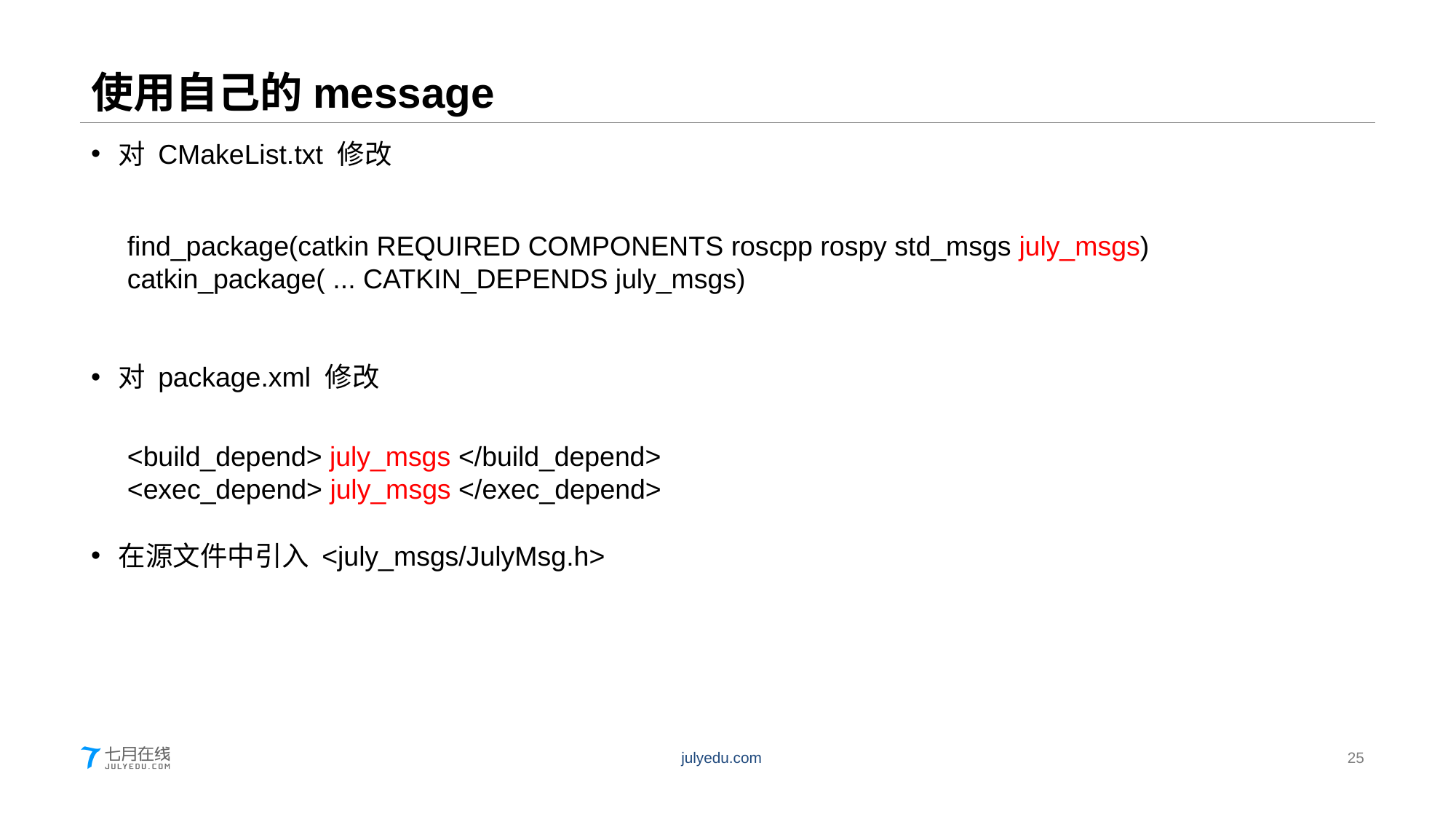

# 使用自己的message
对 CMakeList.txt 修改

对 package.xml 修改

在源文件中引入 <july_msgs/JulyMsg.h>
find_package(catkin REQUIRED COMPONENTS roscpp rospy std_msgs july_msgs)
catkin_package( ... CATKIN_DEPENDS july_msgs)
<build_depend> july_msgs </build_depend> <exec_depend> july_msgs </exec_depend>
25